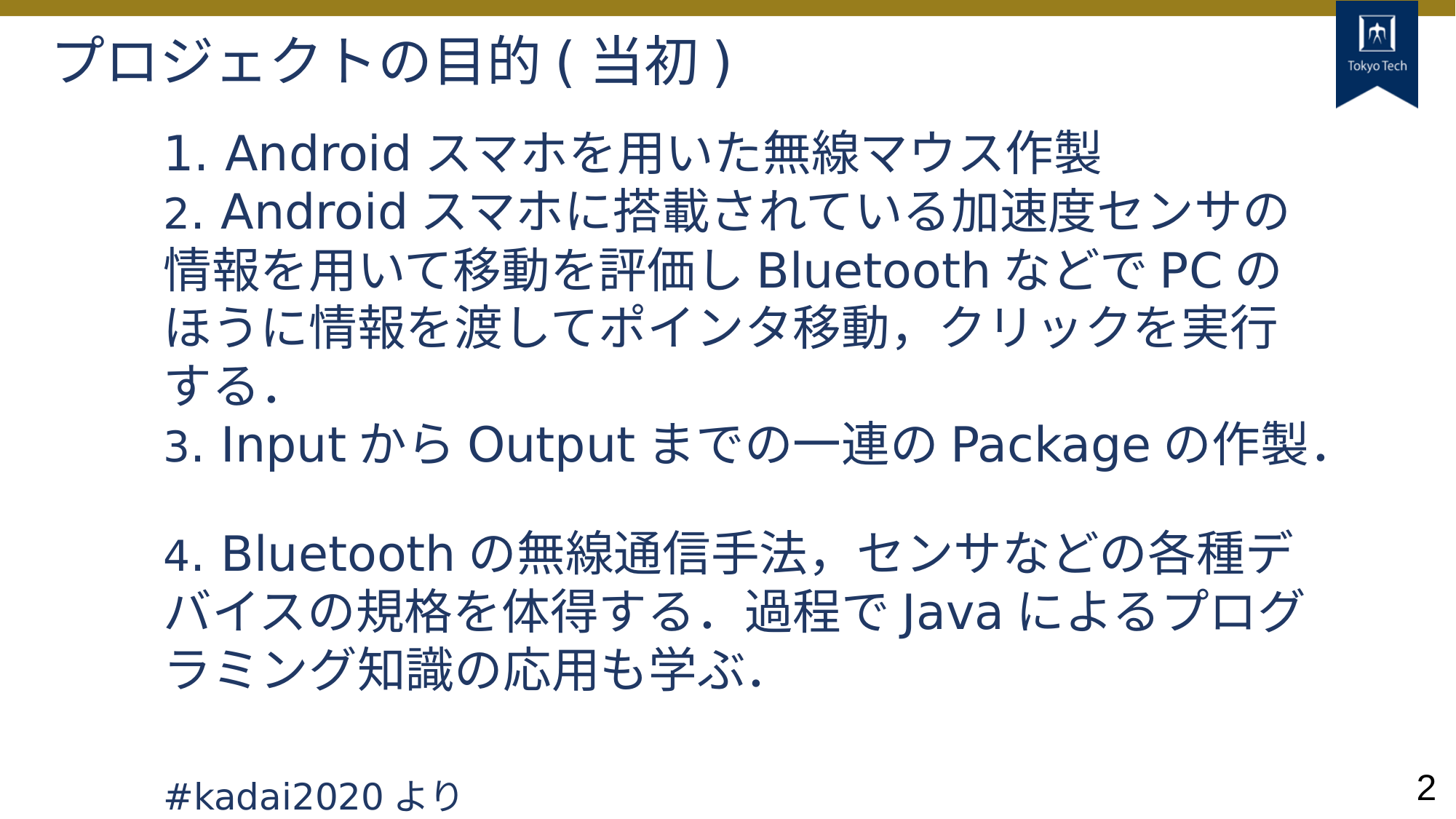

# プロジェクトの目的(当初)
1. Androidスマホを用いた無線マウス作製
2. Androidスマホに搭載されている加速度センサの情報を用いて移動を評価しBluetoothなどでPCのほうに情報を渡してポインタ移動，クリックを実行する．
3. InputからOutputまでの一連のPackageの作製．
4. Bluetoothの無線通信手法，センサなどの各種デバイスの規格を体得する．過程でJavaによるプログラミング知識の応用も学ぶ．
#kadai2020より